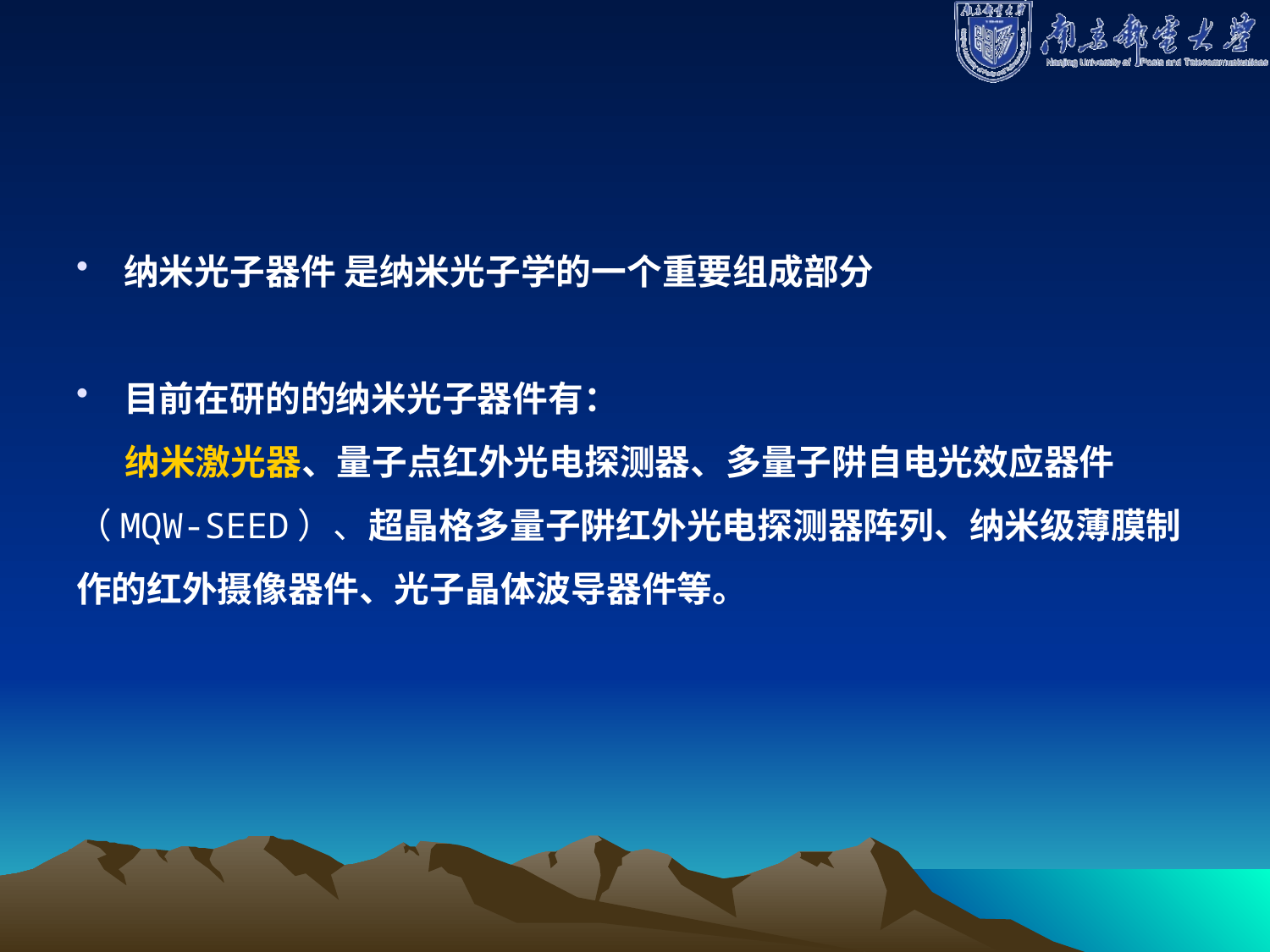

纳米光子器件 是纳米光子学的一个重要组成部分

目前在研的的纳米光子器件有：
     纳米激光器、量子点红外光电探测器、多量子阱自电光效应器件（MQW-SEED）、超晶格多量子阱红外光电探测器阵列、纳米级薄膜制作的红外摄像器件、光子晶体波导器件等。

12